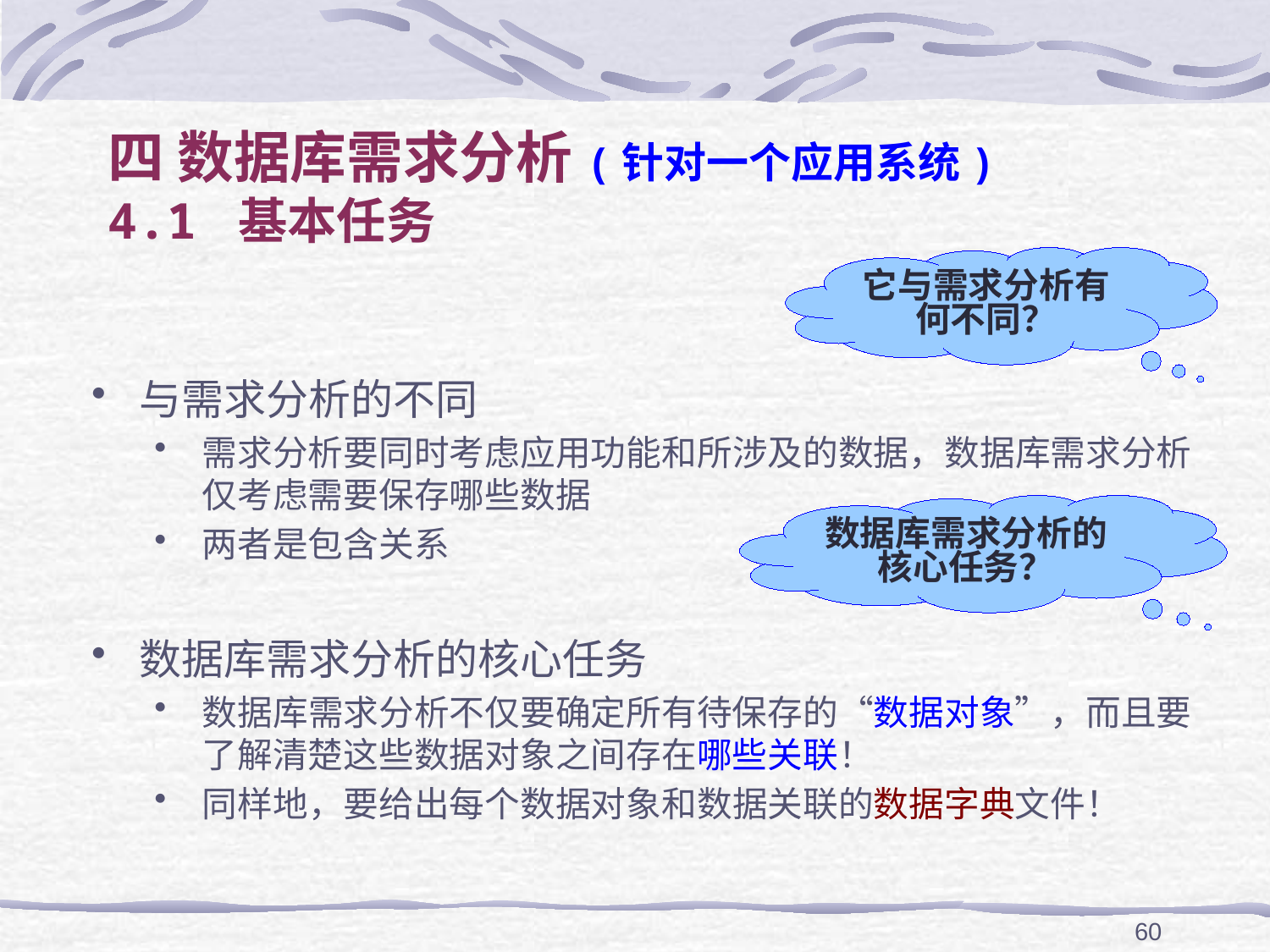

# 四 数据库需求分析(针对一个应用系统) 4.1 基本任务
它与需求分析有何不同？
与需求分析的不同
需求分析要同时考虑应用功能和所涉及的数据，数据库需求分析仅考虑需要保存哪些数据
两者是包含关系

数据库需求分析的核心任务
数据库需求分析不仅要确定所有待保存的“数据对象”，而且要了解清楚这些数据对象之间存在哪些关联！
同样地，要给出每个数据对象和数据关联的数据字典文件！
数据库需求分析的核心任务？
60